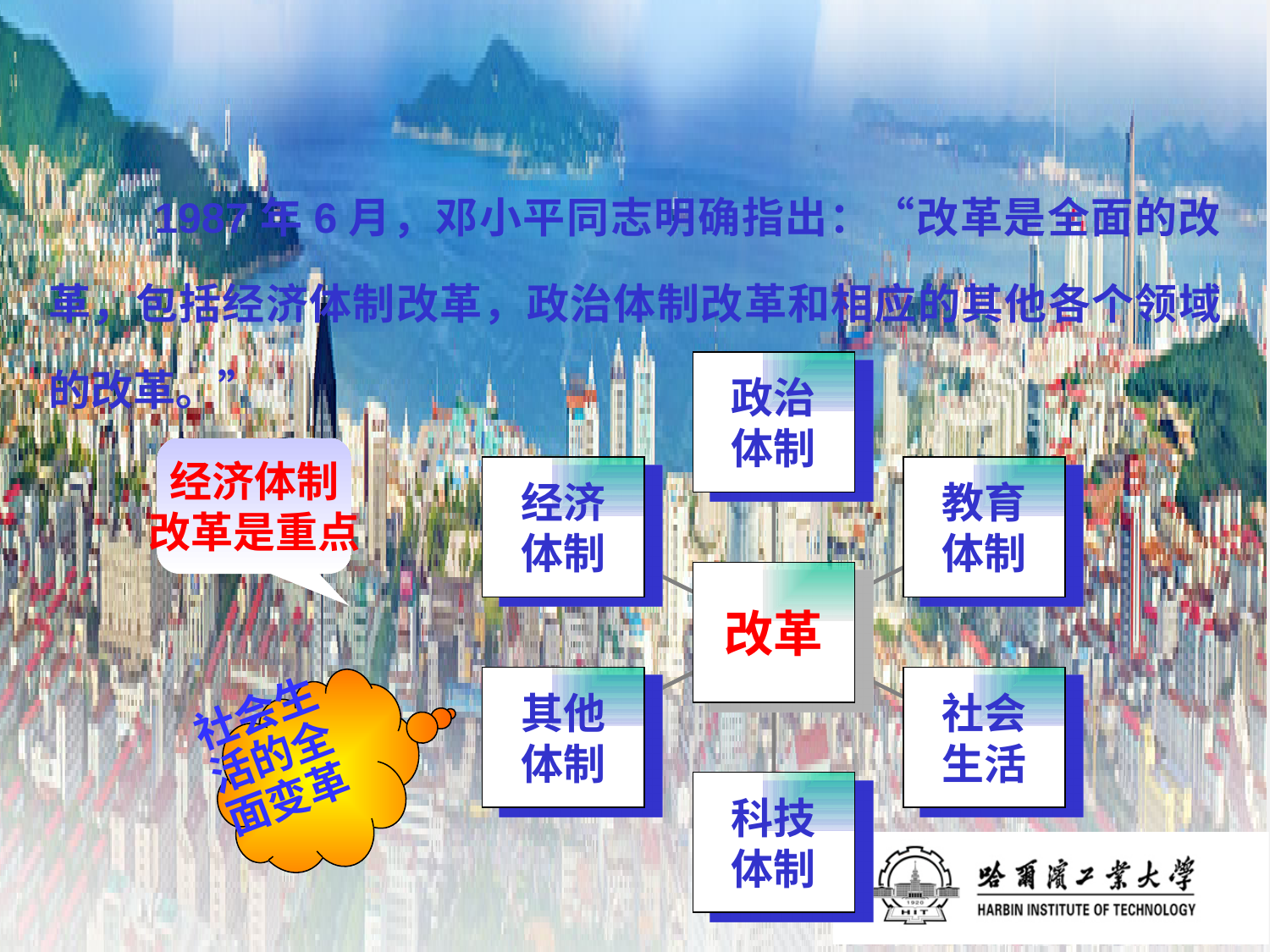

1987年6月，邓小平同志明确指出：“改革是全面的改革，包括经济体制改革，政治体制改革和相应的其他各个领域的改革。”

政治
体制
经济
体制
教育
体制

改革

其他
体制

社会
生活

科技
体制
经济体制
改革是重点

社会生活的全面变革